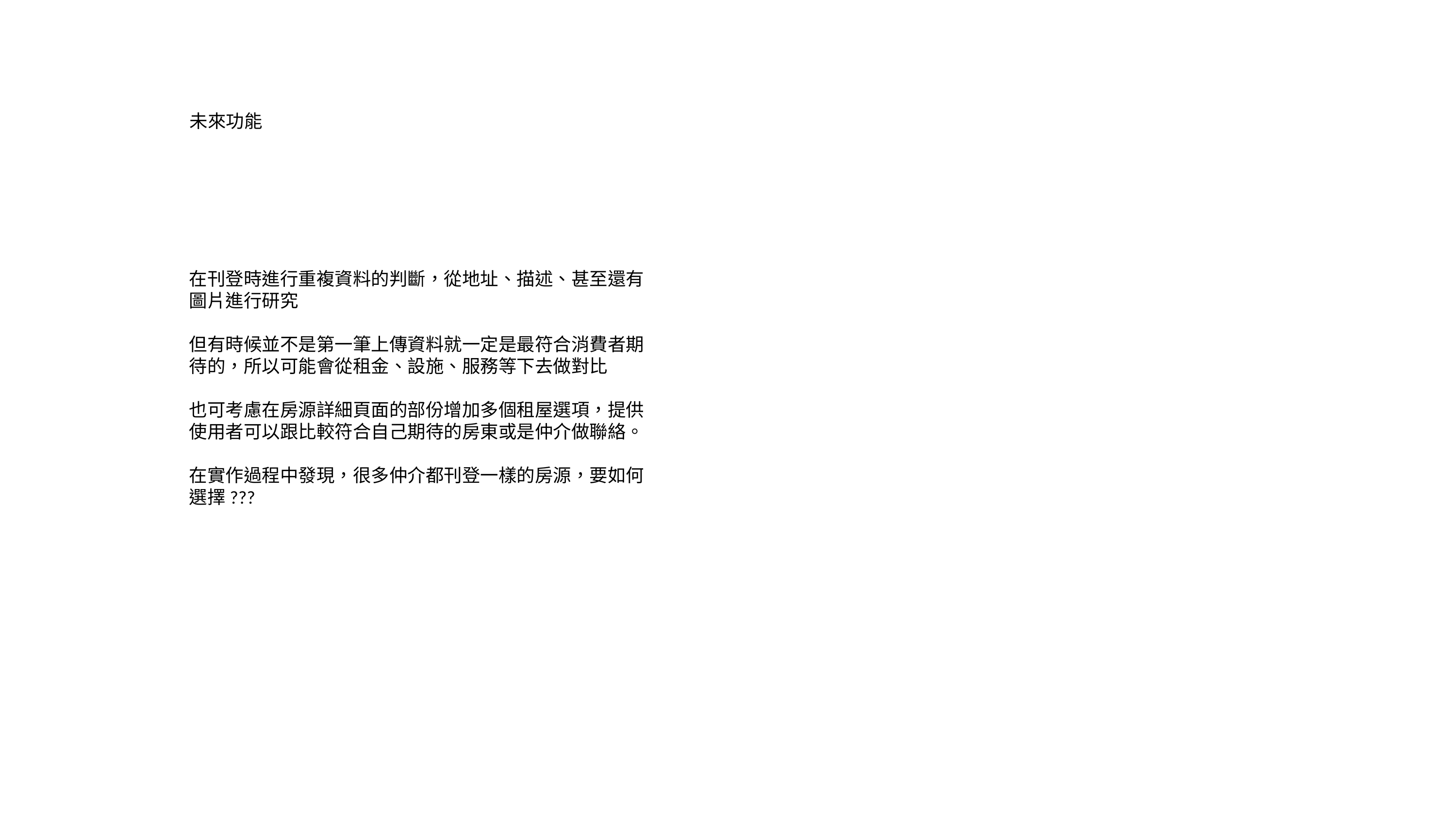

未來功能
在刊登時進行重複資料的判斷，從地址、描述、甚至還有圖片進行研究

但有時候並不是第一筆上傳資料就一定是最符合消費者期待的，所以可能會從租金、設施、服務等下去做對比

也可考慮在房源詳細頁面的部份增加多個租屋選項，提供使用者可以跟比較符合自己期待的房東或是仲介做聯絡。

在實作過程中發現，很多仲介都刊登一樣的房源，要如何選擇???